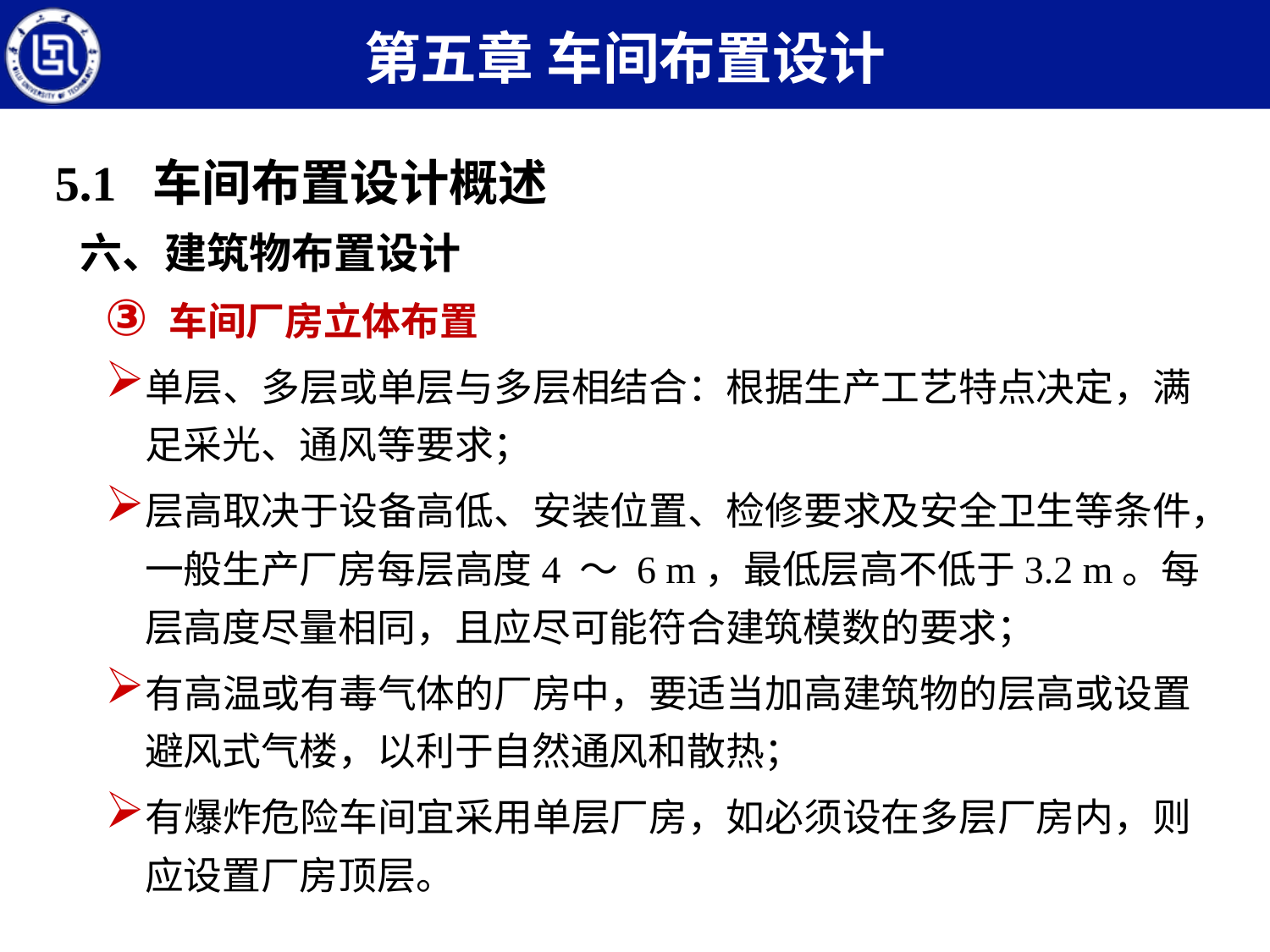

第五章 车间布置设计
5.1  车间布置设计概述
六、建筑物布置设计
车间厂房立体布置
单层、多层或单层与多层相结合：根据生产工艺特点决定，满足采光、通风等要求；
层高取决于设备高低、安装位置、检修要求及安全卫生等条件，一般生产厂房每层高度4 ～ 6 m，最低层高不低于3.2 m。每层高度尽量相同，且应尽可能符合建筑模数的要求；
有高温或有毒气体的厂房中，要适当加高建筑物的层高或设置避风式气楼，以利于自然通风和散热；
有爆炸危险车间宜采用单层厂房，如必须设在多层厂房内，则应设置厂房顶层。